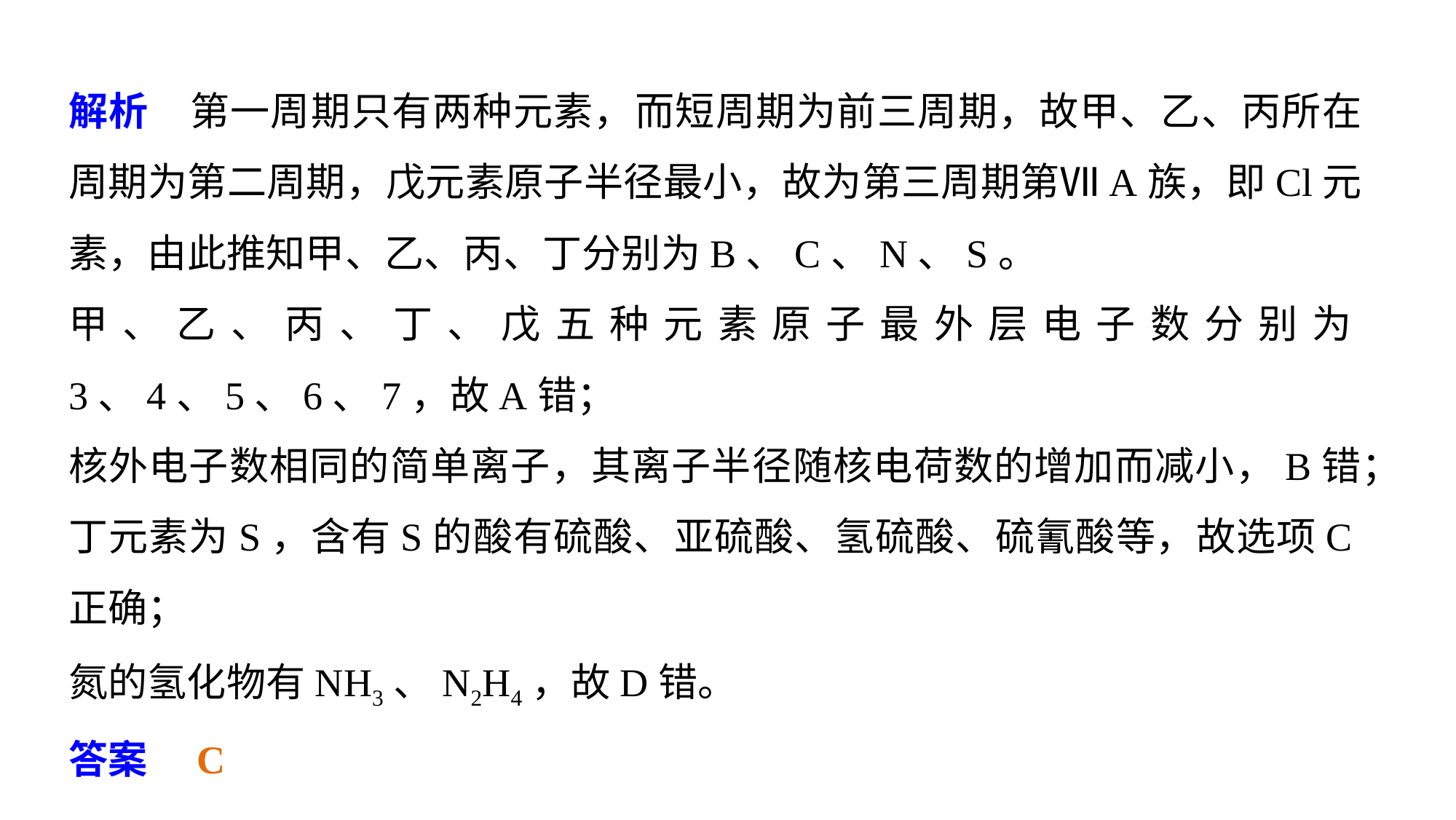

解析　第一周期只有两种元素，而短周期为前三周期，故甲、乙、丙所在周期为第二周期，戊元素原子半径最小，故为第三周期第ⅦA族，即Cl元素，由此推知甲、乙、丙、丁分别为B、C、N、S。
甲、乙、丙、丁、戊五种元素原子最外层电子数分别为3、4、5、6、7，故A错；
核外电子数相同的简单离子，其离子半径随核电荷数的增加而减小，B错；
丁元素为S，含有S的酸有硫酸、亚硫酸、氢硫酸、硫氰酸等，故选项C正确；
氮的氢化物有NH3、N2H4，故D错。
答案　C